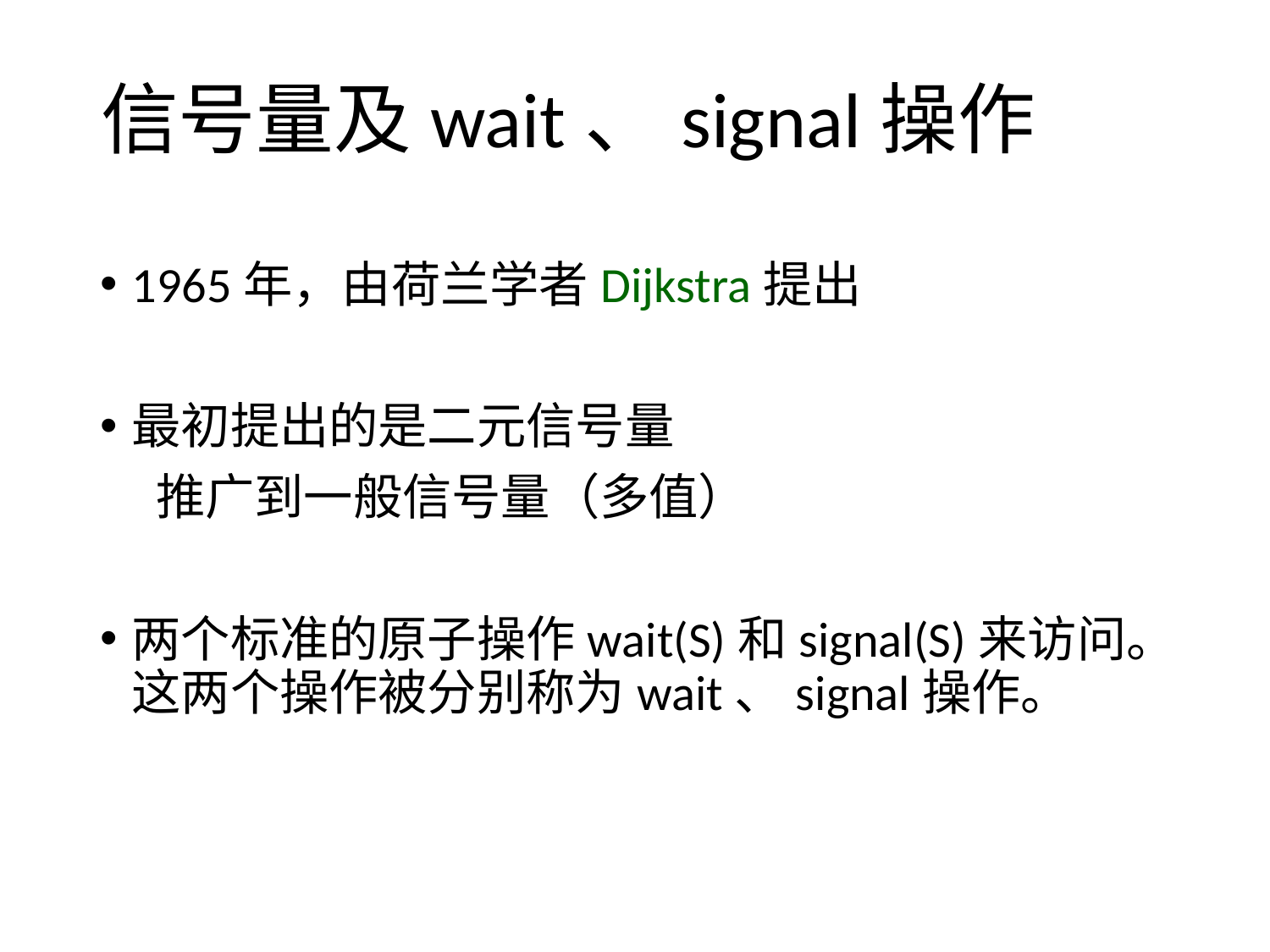

# 信号量及wait、signal操作
1965年，由荷兰学者Dijkstra提出

最初提出的是二元信号量
    推广到一般信号量（多值）

两个标准的原子操作wait(S)和signal(S)来访问。这两个操作被分别称为wait、signal操作。